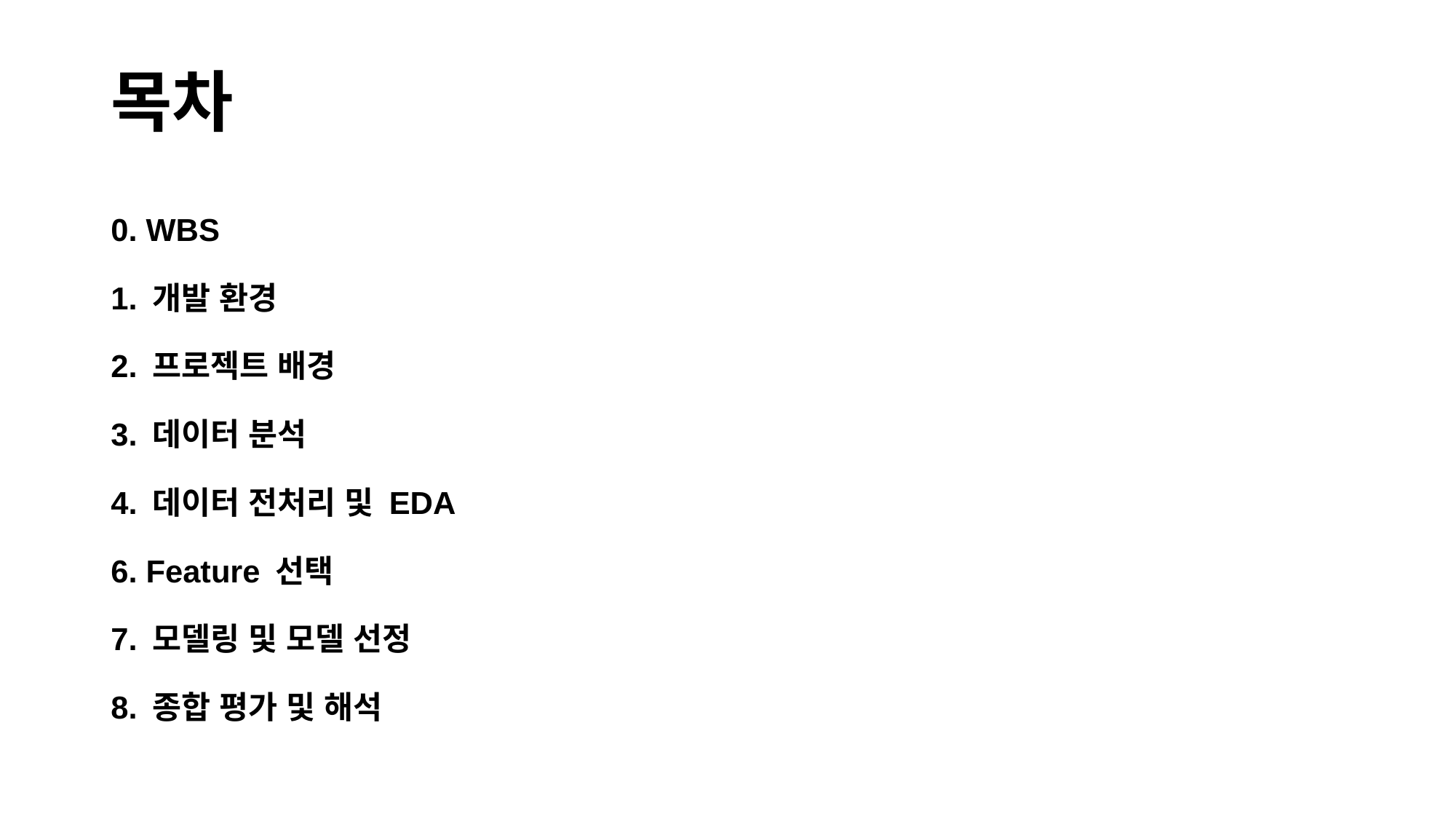

# 목차
0. WBS

1. 개발 환경

2. 프로젝트 배경

3. 데이터 분석

4. 데이터 전처리 및 EDA

6. Feature 선택

7. 모델링 및 모델 선정

8. 종합 평가 및 해석